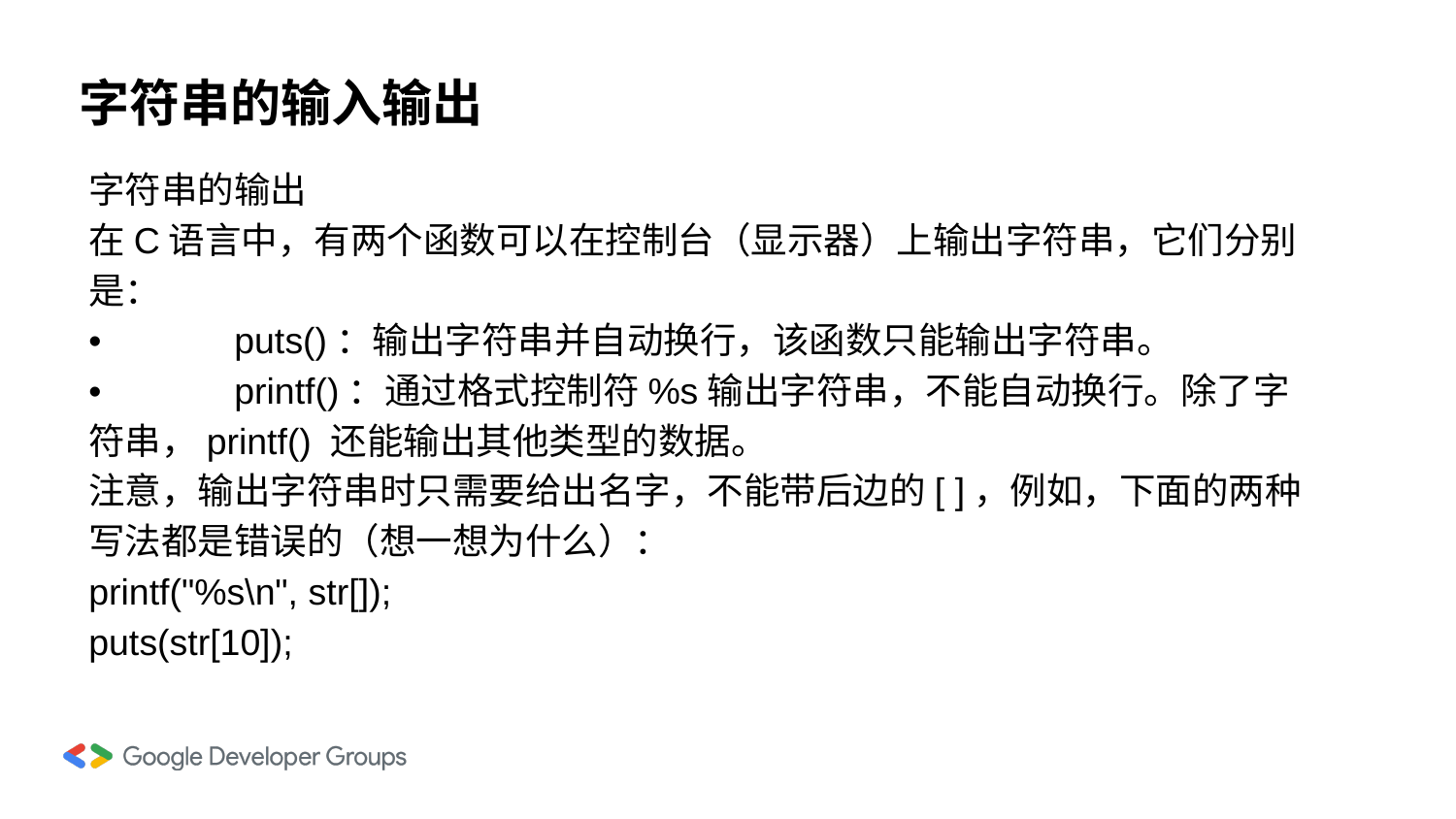

# 字符串的输入输出
字符串的输出
在C语言中，有两个函数可以在控制台（显示器）上输出字符串，它们分别是：
•	puts()：输出字符串并自动换行，该函数只能输出字符串。
•	printf()：通过格式控制符%s输出字符串，不能自动换行。除了字符串，printf() 还能输出其他类型的数据。
注意，输出字符串时只需要给出名字，不能带后边的[ ]，例如，下面的两种写法都是错误的（想一想为什么）：
printf("%s\n", str[]);
puts(str[10]);